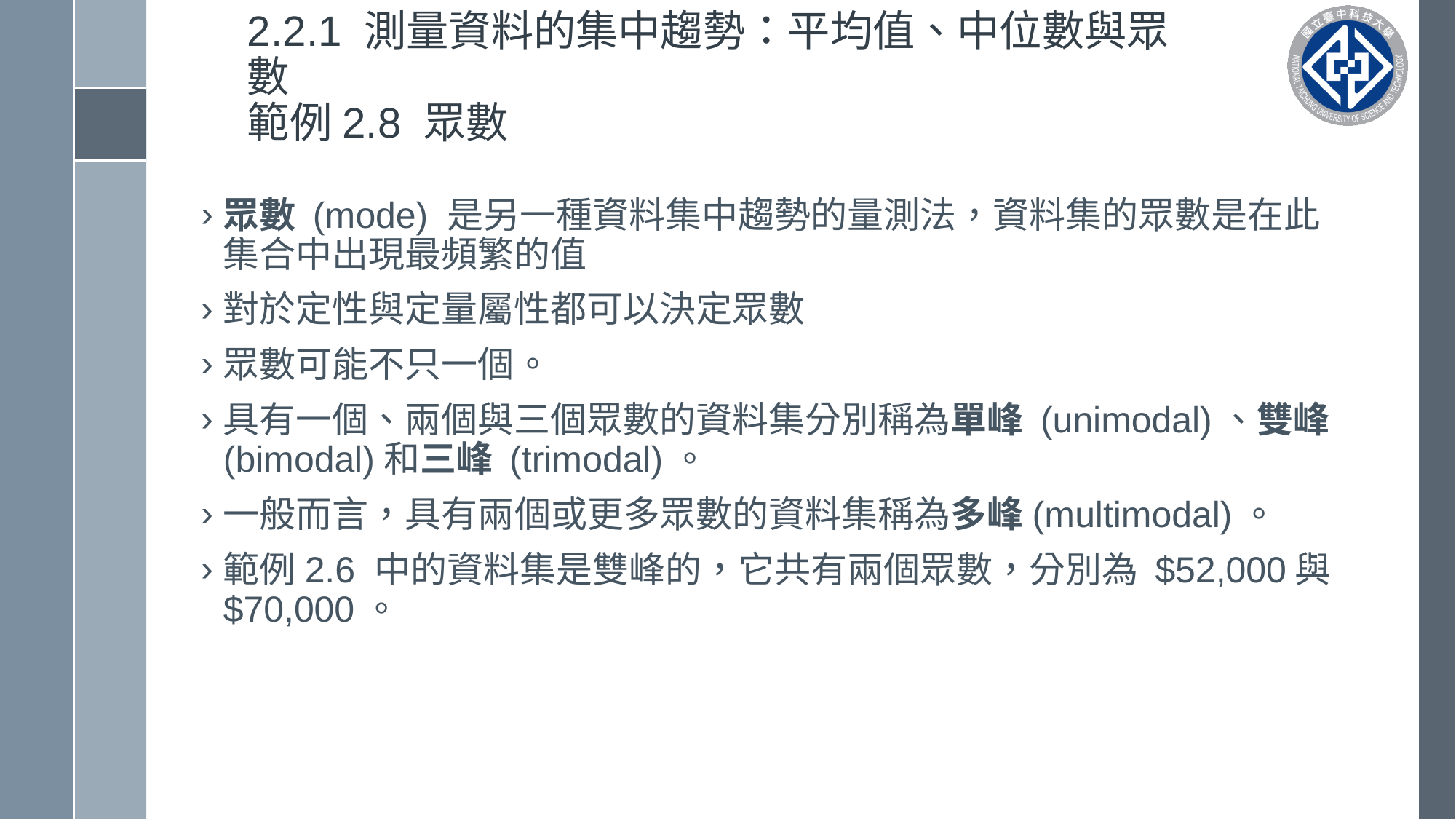

# 2.2.1 測量資料的集中趨勢：平均值、中位數與眾數 範例2.8 眾數
眾數 (mode) 是另一種資料集中趨勢的量測法，資料集的眾數是在此集合中出現最頻繁的值
對於定性與定量屬性都可以決定眾數
眾數可能不只一個。
具有一個、兩個與三個眾數的資料集分別稱為單峰 (unimodal)、雙峰 (bimodal)和三峰 (trimodal)。
一般而言，具有兩個或更多眾數的資料集稱為多峰(multimodal)。
範例2.6 中的資料集是雙峰的，它共有兩個眾數，分別為 $52,000與 $70,000。